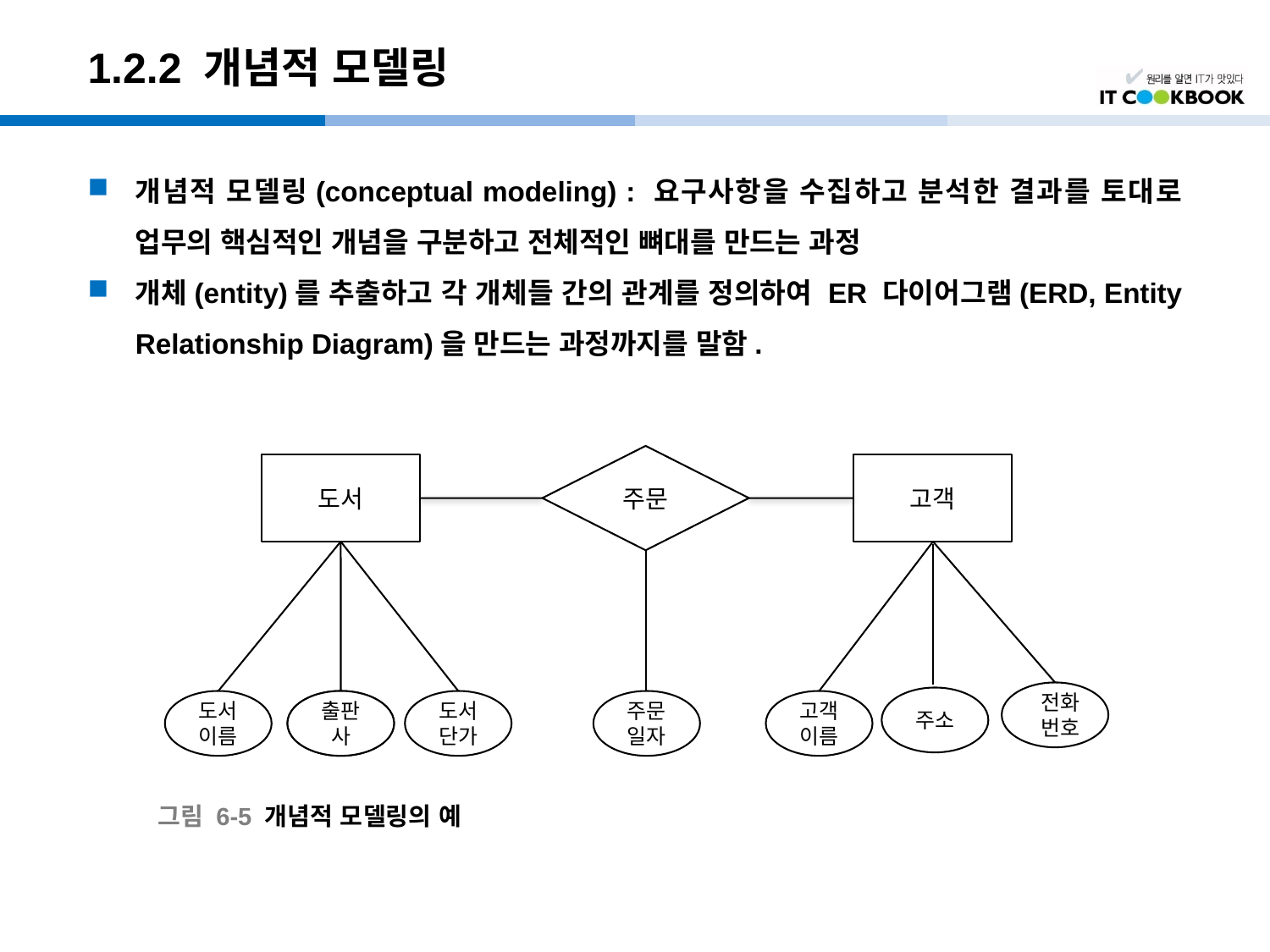

# 1.2.2 개념적 모델링
개념적 모델링(conceptual modeling) : 요구사항을 수집하고 분석한 결과를 토대로 업무의 핵심적인 개념을 구분하고 전체적인 뼈대를 만드는 과정
개체(entity)를 추출하고 각 개체들 간의 관계를 정의하여 ER 다이어그램(ERD, Entity Relationship Diagram)을 만드는 과정까지를 말함.
주문
도서
고객
전화번호
주소
도서이름
출판사
도서단가
도서단가
주문일자
고객이름
그림 6-5 개념적 모델링의 예